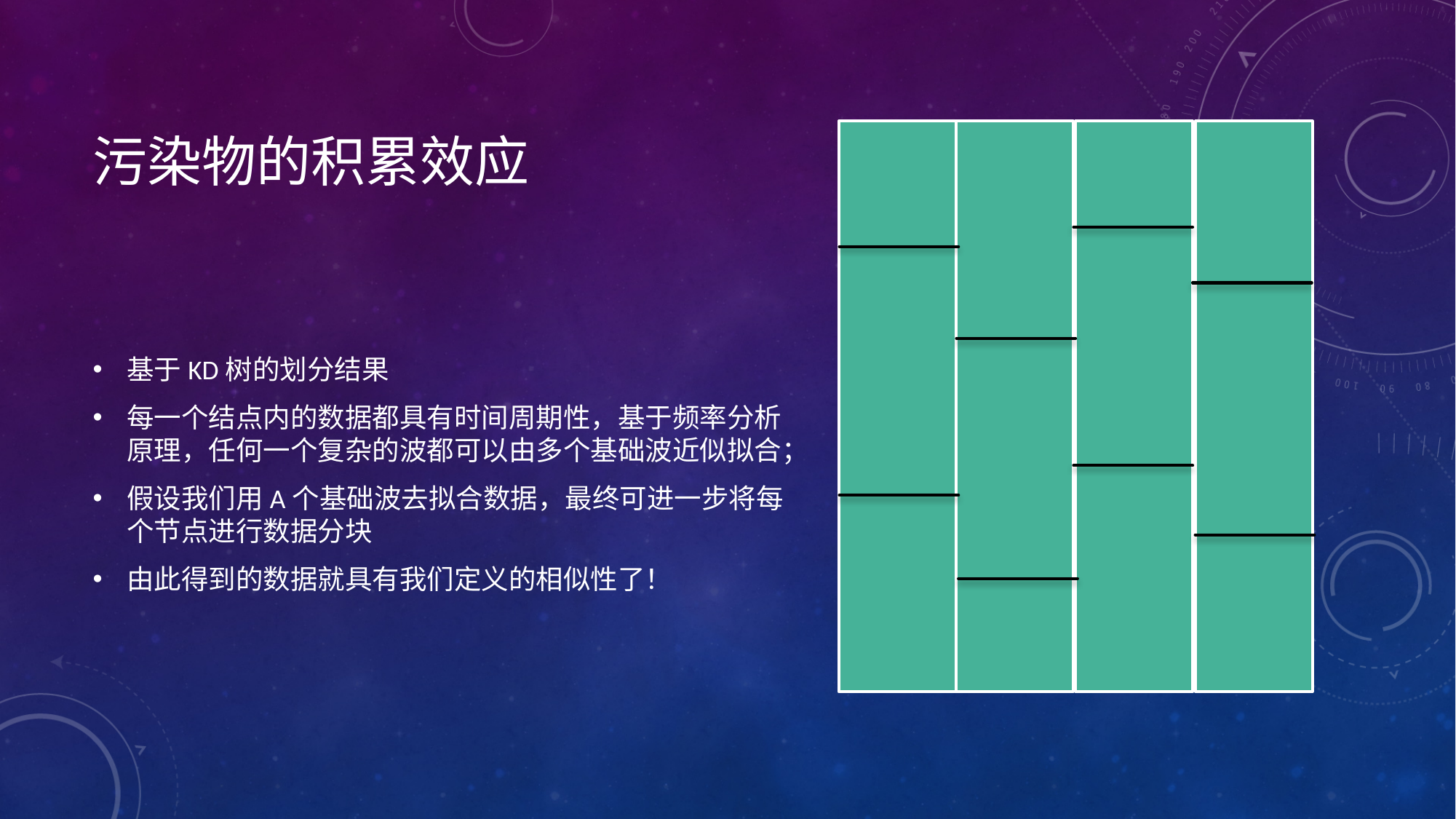

# 污染物的积累效应

基于KD树的划分结果
每一个结点内的数据都具有时间周期性，基于频率分析原理，任何一个复杂的波都可以由多个基础波近似拟合；
假设我们用A个基础波去拟合数据，最终可进一步将每个节点进行数据分块
由此得到的数据就具有我们定义的相似性了！